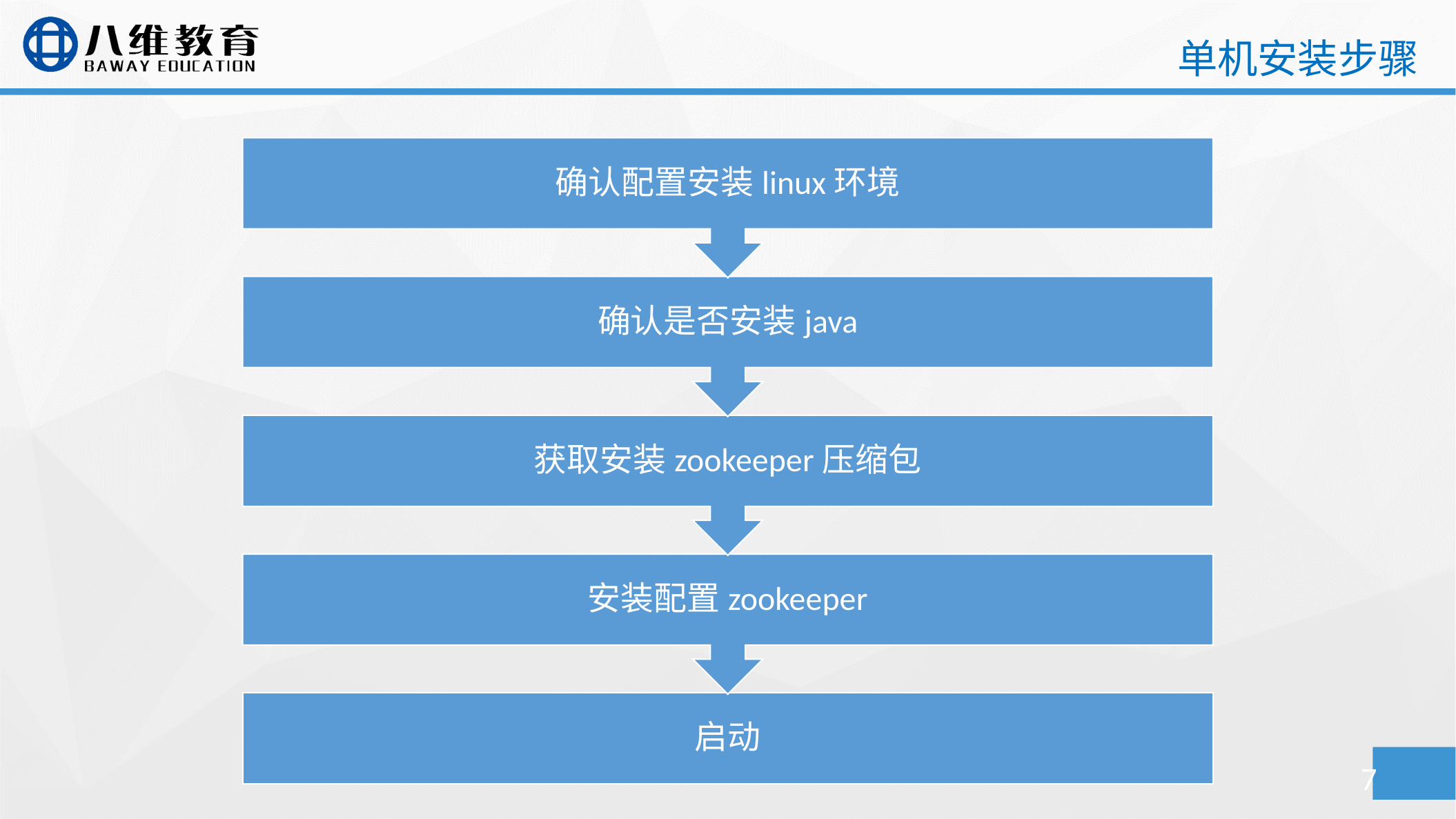

单机安装步骤
启动
安装配置zookeeper
获取安装zookeeper压缩包
确认是否安装java
确认配置安装linux环境